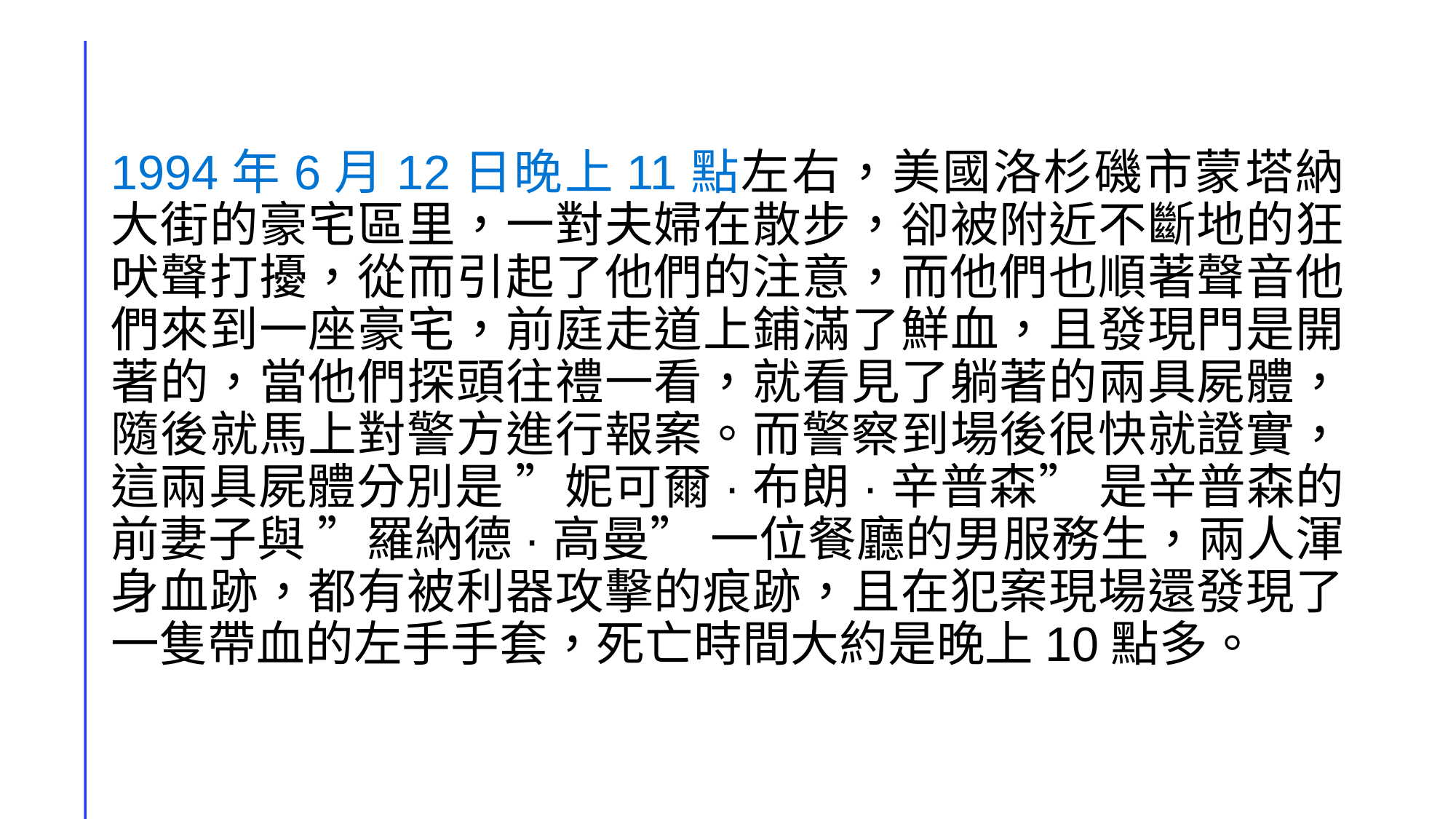

1994年6月12日晚上11點左右，美國洛杉磯市蒙塔納大街的豪宅區里，一對夫婦在散步，卻被附近不斷地的狂吠聲打擾，從而引起了他們的注意，而他們也順著聲音他們來到一座豪宅，前庭走道上鋪滿了鮮血，且發現門是開著的，當他們探頭往禮一看，就看見了躺著的兩具屍體，隨後就馬上對警方進行報案。而警察到場後很快就證實，這兩具屍體分別是 ”妮可爾·布朗·辛普森” 是辛普森的前妻子與 ”羅納德·高曼” 一位餐廳的男服務生，兩人渾身血跡，都有被利器攻擊的痕跡，且在犯案現場還發現了一隻帶血的左手手套，死亡時間大約是晚上10點多。